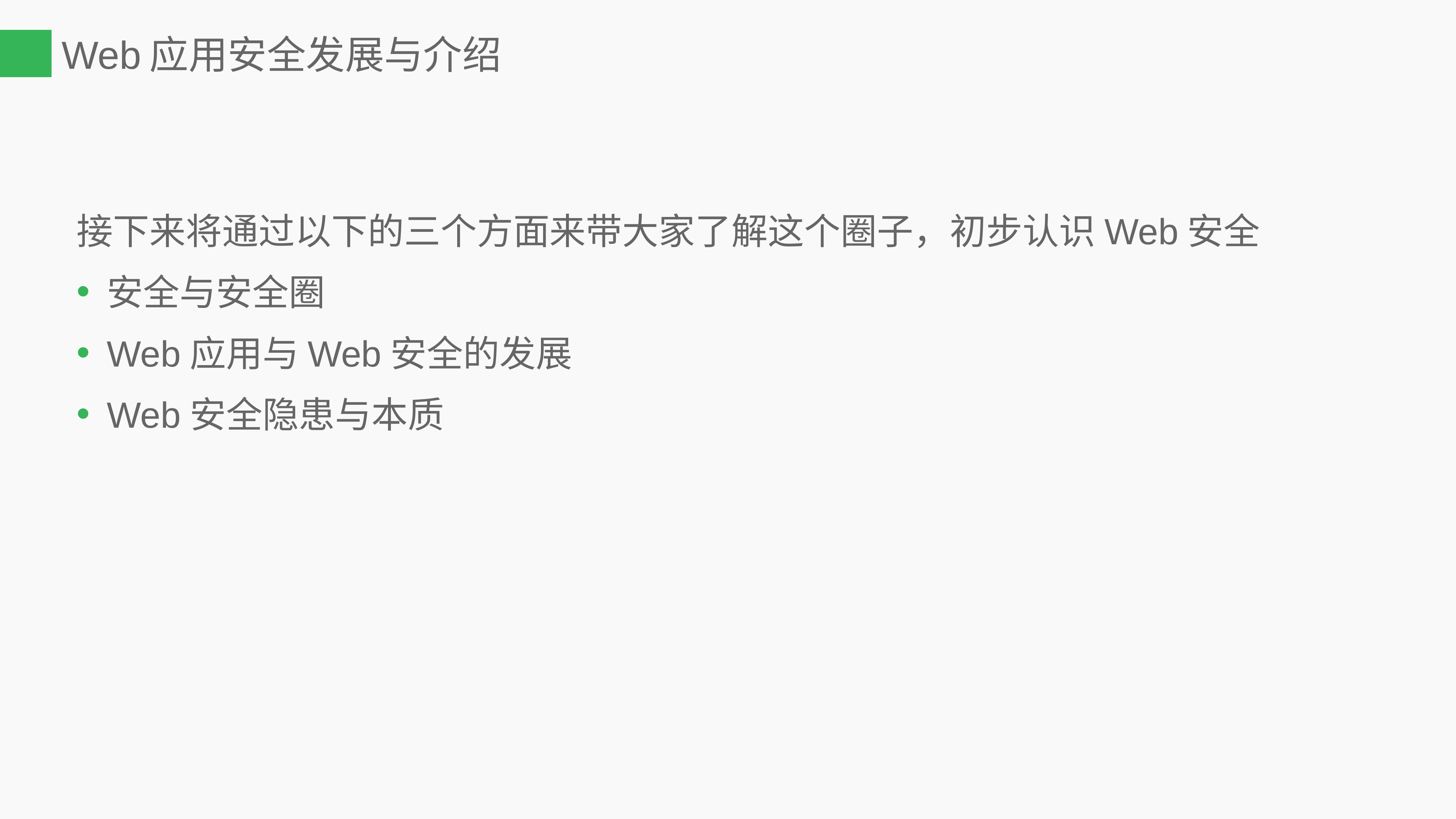

# Web应用安全发展与介绍
接下来将通过以下的三个方面来带大家了解这个圈子，初步认识Web安全
安全与安全圈
Web应用与Web安全的发展
Web安全隐患与本质